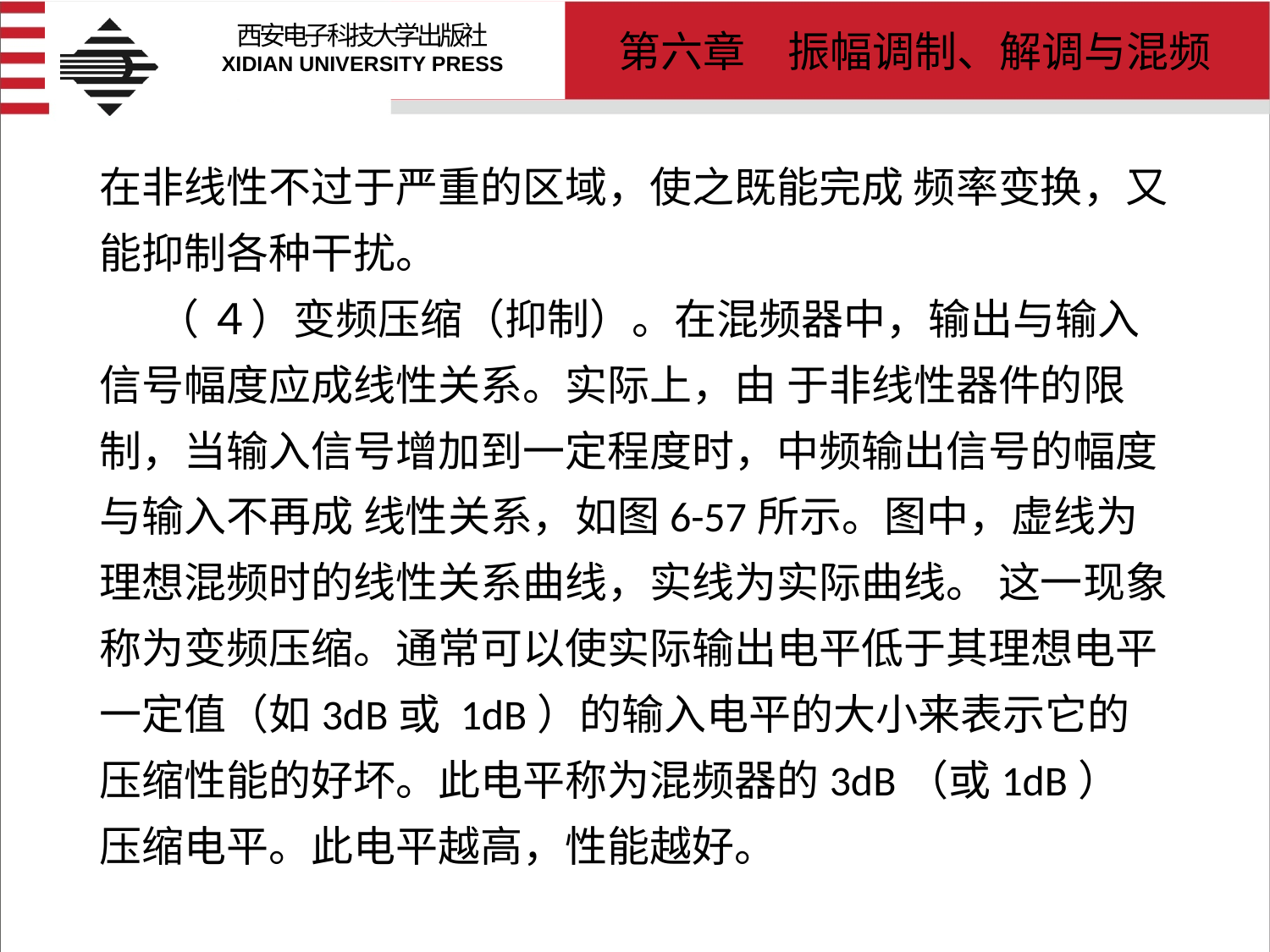

# 在非线性不过于严重的区域，使之既能完成 频率变换，又能抑制各种干扰。 （ ４）变频压缩（抑制）。在混频器中，输出与输入信号幅度应成线性关系。实际上，由 于非线性器件的限制，当输入信号增加到一定程度时，中频输出信号的幅度与输入不再成 线性关系，如图6-57所示。图中，虚线为理想混频时的线性关系曲线，实线为实际曲线。 这一现象称为变频压缩。通常可以使实际输出电平低于其理想电平一定值（如3dB或 1dB）的输入电平的大小来表示它的压缩性能的好坏。此电平称为混频器的3dB（或1dB） 压缩电平。此电平越高，性能越好。